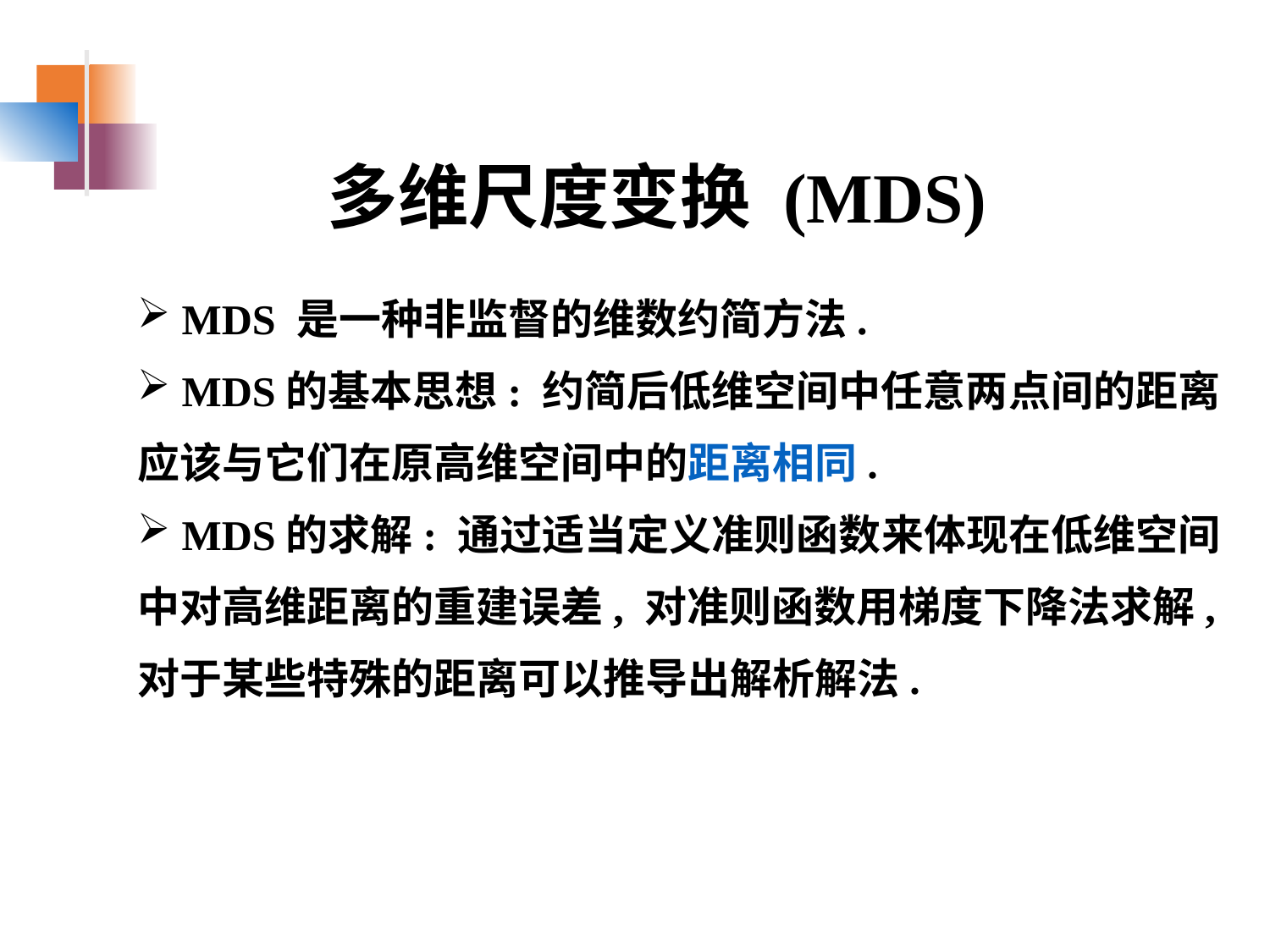

多维尺度变换 (MDS)
 MDS 是一种非监督的维数约简方法.
 MDS的基本思想: 约简后低维空间中任意两点间的距离
应该与它们在原高维空间中的距离相同.
 MDS的求解: 通过适当定义准则函数来体现在低维空间
中对高维距离的重建误差, 对准则函数用梯度下降法求解,
对于某些特殊的距离可以推导出解析解法.

42